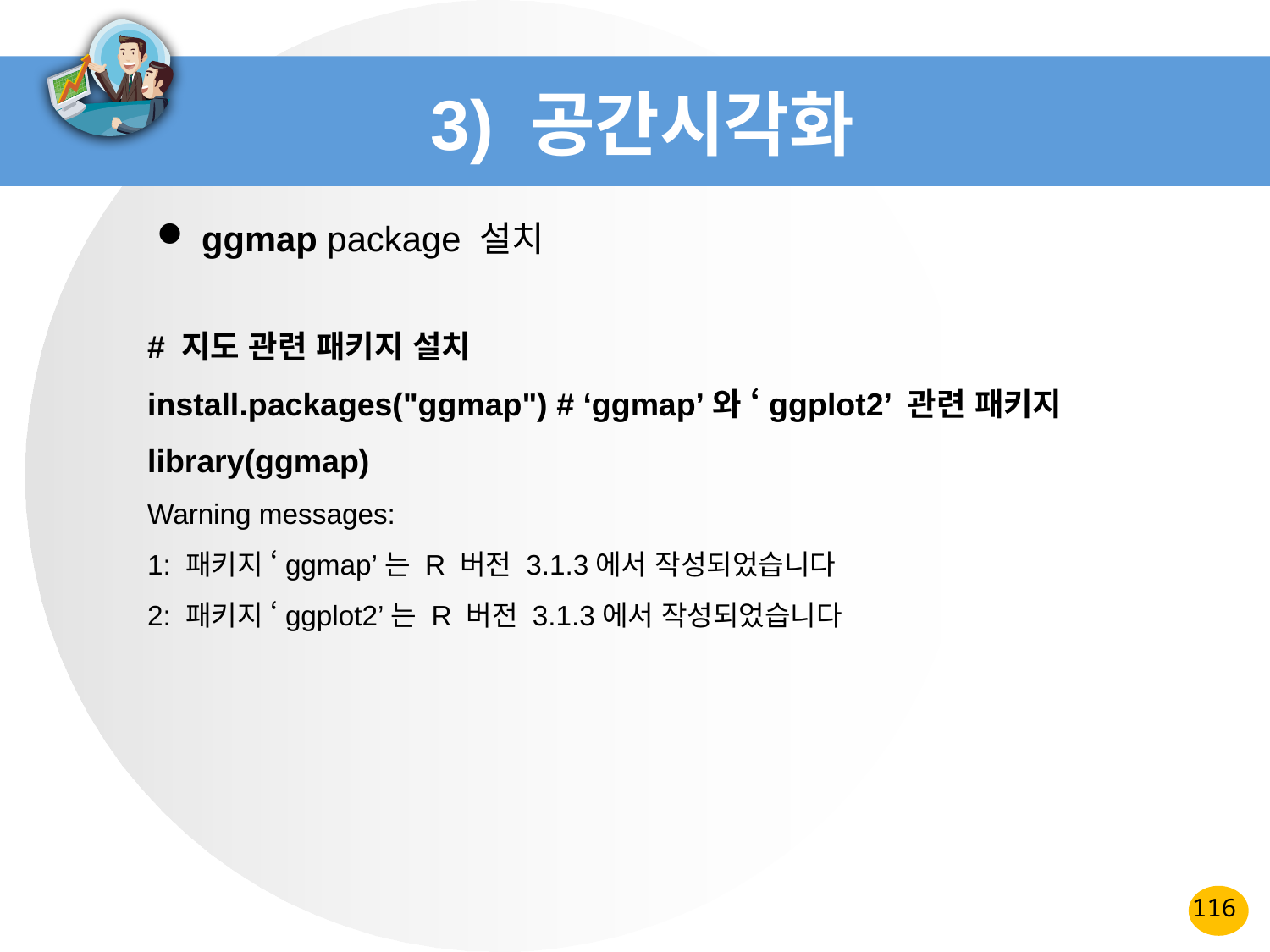

# 3) 공간시각화
 ggmap package 설치
# 지도 관련 패키지 설치
install.packages("ggmap") # ‘ggmap’와 ‘ggplot2’ 관련 패키지
library(ggmap)
Warning messages:
1: 패키지 ‘ggmap’는 R 버전 3.1.3에서 작성되었습니다
2: 패키지 ‘ggplot2’는 R 버전 3.1.3에서 작성되었습니다
116